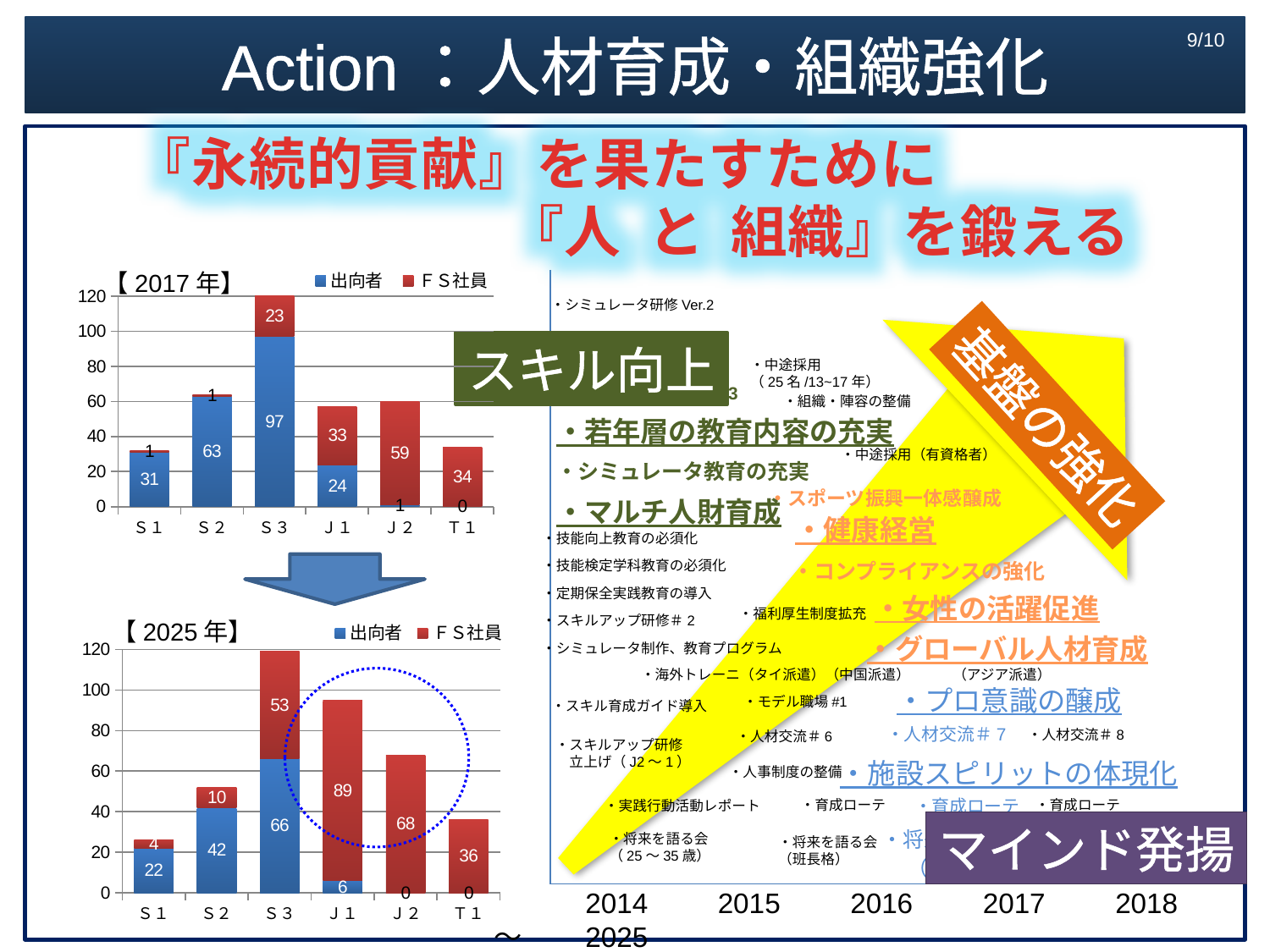

Action：人材育成・組織強化
9/10

　　『永続的貢献』を果たすために
　　　　　　　　『人　と　組織』を鍛える

・シミュレータ研修Ver.2

・スキルアップ研修＃4

・中途採用
（25名/13~17年）
・教育プログラム見直し
・スキルアップ研修#3
・若年層の教育内容の充実
・シミュレータ教育の充実
・マルチ人財育成
・組織・陣容の整備
基盤の強化
・中途採用（有資格者）
・スポーツ振興一体感醸成
・健康経営
・技能向上教育の必須化
・技能検定学科教育の必須化
・定期保全実践教育の導入
・スキルアップ研修＃2
・シミュレータ制作、教育プログラム
・コンプライアンスの強化
・女性の活躍促進
・福利厚生制度拡充
・グローバル人材育成
・海外トレーニ（タイ派遣）（中国派遣）　　　（アジア派遣）
・プロ意識の醸成
・モデル職場#1
・スキル育成ガイド導入
・人材交流＃7
・人材交流＃8
・人材交流＃6
・スキルアップ研修
　立上げ（J2～1）
・施設スピリットの体現化
・人事制度の整備
・育成ローテ
・育成ローテ
・育成ローテ
・実践行動活動レポート
マインド発揚
・将来を語る会
　（係長格/女性）
・将来を語る会
（25～35歳）
・将来を語る会
　（中堅リーダ）
・将来を語る会
（班長格）
　　　2014　　2015　　2016　　2017　　2018   ～　　2025

### Chart

| Category | 出向者 | ＦＳ社員 |
|---|---|---|
| Ｓ１ | 31.0 | 1.0 |
| Ｓ２ | 63.0 | 1.0 |
| Ｓ３ | 97.0 | 23.0 |
| Ｊ１ | 24.0 | 33.0 |
| Ｊ２ | 1.0 | 59.0 |
| Ｔ１ | 0.0 | 34.0 |
【2017年】
スキル向上

【2025年】

### Chart

| Category | 出向者 | ＦＳ社員 |
|---|---|---|
| Ｓ１ | 22.0 | 4.0 |
| Ｓ２ | 42.0 | 10.0 |
| Ｓ３ | 66.0 | 53.0 |
| Ｊ１ | 6.0 | 89.0 |
| Ｊ２ | 0.0 | 68.0 |
| Ｔ１ | 0.0 | 36.0 |